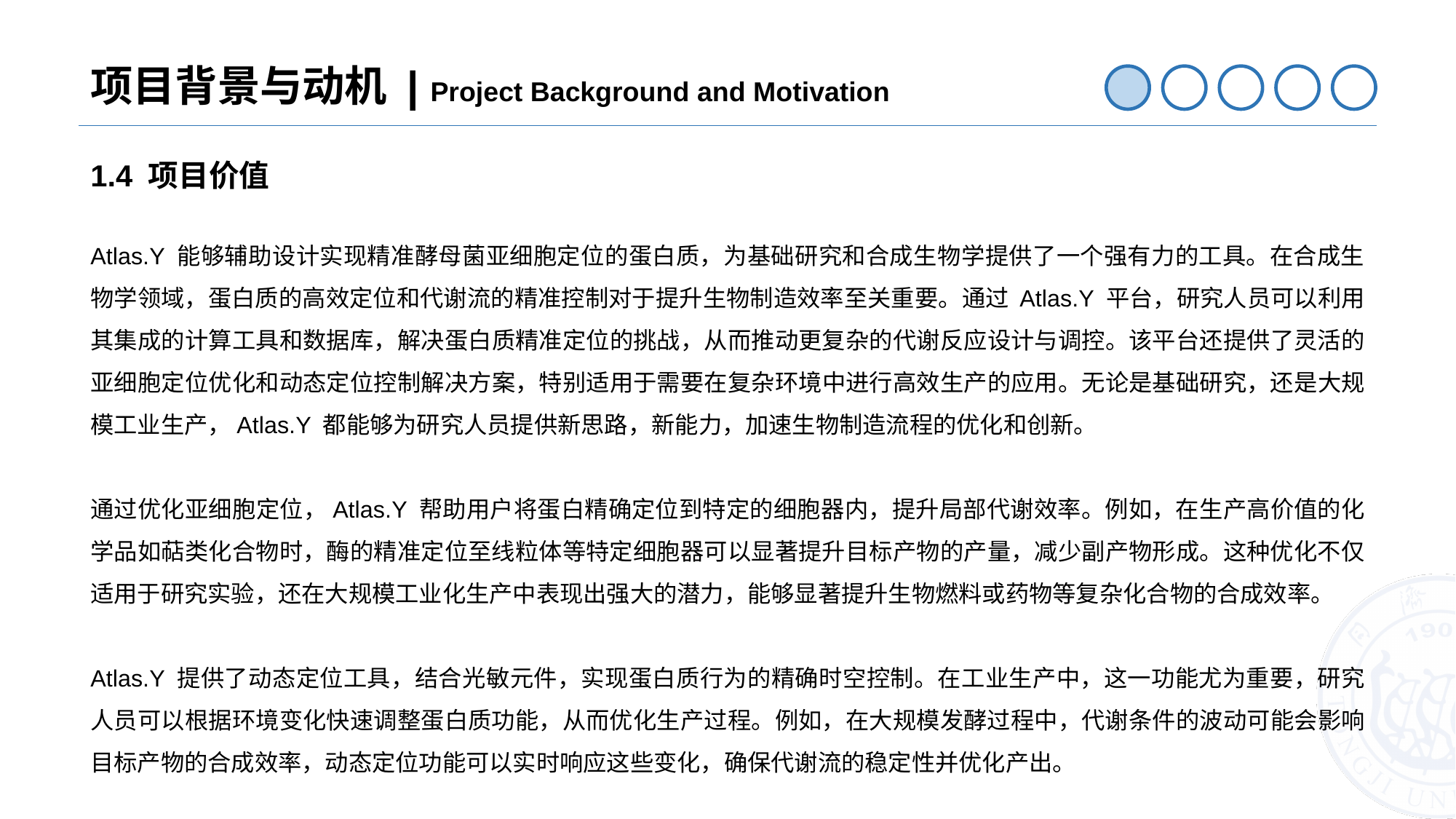

项目背景与动机 | Project Background and Motivation

1.4 项目价值
Atlas.Y 能够辅助设计实现精准酵母菌亚细胞定位的蛋白质，为基础研究和合成生物学提供了一个强有力的工具。在合成生物学领域，蛋白质的高效定位和代谢流的精准控制对于提升生物制造效率至关重要。通过 Atlas.Y 平台，研究人员可以利用其集成的计算工具和数据库，解决蛋白质精准定位的挑战，从而推动更复杂的代谢反应设计与调控。该平台还提供了灵活的亚细胞定位优化和动态定位控制解决方案，特别适用于需要在复杂环境中进行高效生产的应用。无论是基础研究，还是大规模工业生产，Atlas.Y 都能够为研究人员提供新思路，新能力，加速生物制造流程的优化和创新。

通过优化亚细胞定位，Atlas.Y 帮助用户将蛋白精确定位到特定的细胞器内，提升局部代谢效率。例如，在生产高价值的化学品如萜类化合物时，酶的精准定位至线粒体等特定细胞器可以显著提升目标产物的产量，减少副产物形成。这种优化不仅适用于研究实验，还在大规模工业化生产中表现出强大的潜力，能够显著提升生物燃料或药物等复杂化合物的合成效率。

Atlas.Y 提供了动态定位工具，结合光敏元件，实现蛋白质行为的精确时空控制。在工业生产中，这一功能尤为重要，研究人员可以根据环境变化快速调整蛋白质功能，从而优化生产过程。例如，在大规模发酵过程中，代谢条件的波动可能会影响目标产物的合成效率，动态定位功能可以实时响应这些变化，确保代谢流的稳定性并优化产出。